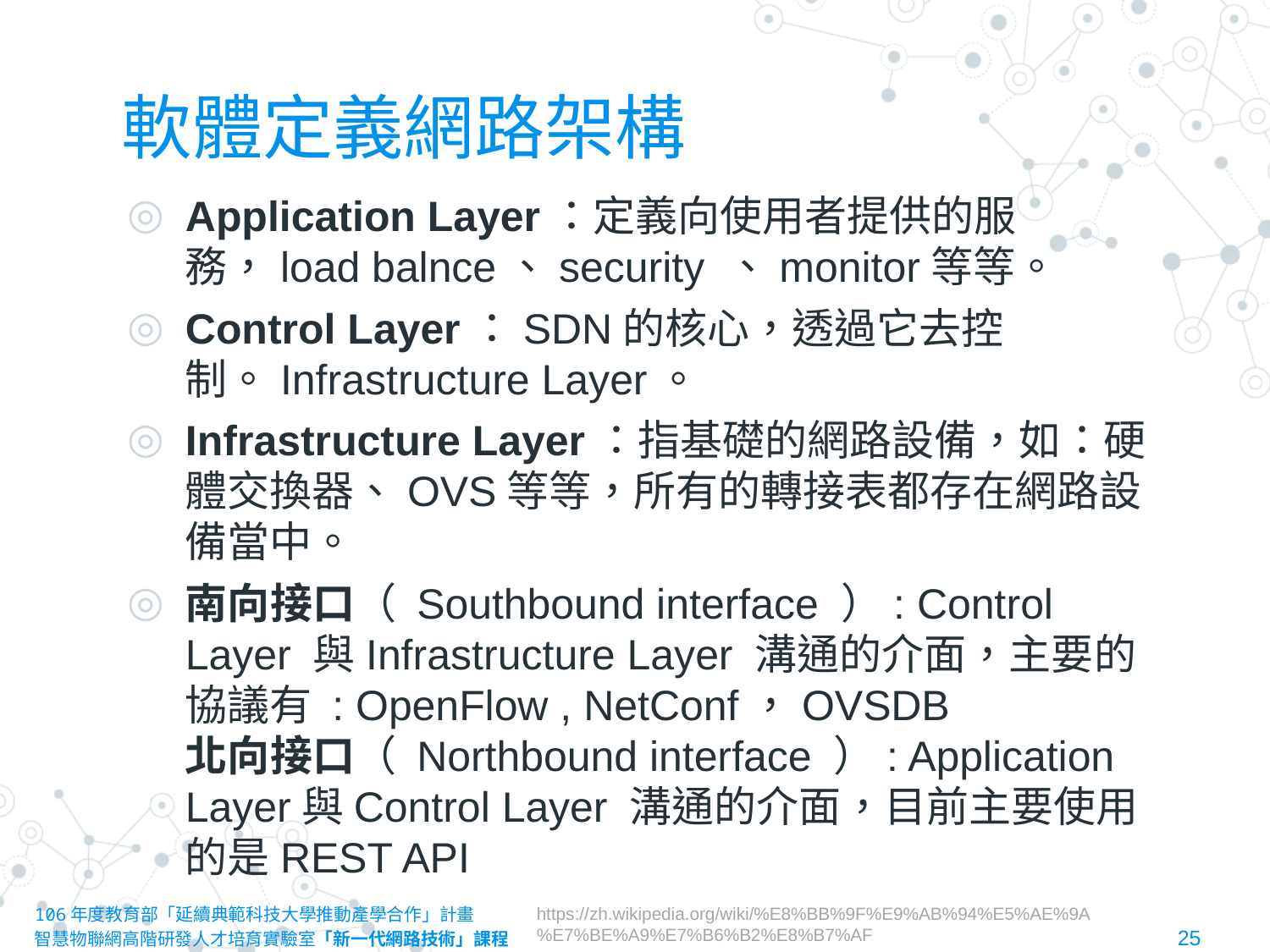

# 軟體定義網路架構
Application Layer：定義向使用者提供的服務，load balnce、security 、monitor等等。
Control Layer：SDN的核心，透過它去控制。Infrastructure Layer。
Infrastructure Layer：指基礎的網路設備，如：硬體交換器、OVS等等，所有的轉接表都存在網路設備當中。
南向接口（ Southbound interface ）: Control Layer 與Infrastructure Layer 溝通的介面，主要的協議有 : OpenFlow , NetConf，OVSDB
北向接口（ Northbound interface ）: Application Layer與Control Layer 溝通的介面，目前主要使用的是REST API
https://zh.wikipedia.org/wiki/%E8%BB%9F%E9%AB%94%E5%AE%9A%E7%BE%A9%E7%B6%B2%E8%B7%AF
106年度教育部「延續典範科技大學推動產學合作」計畫
智慧物聯網高階研發人才培育實驗室「新一代網路技術」課程						25